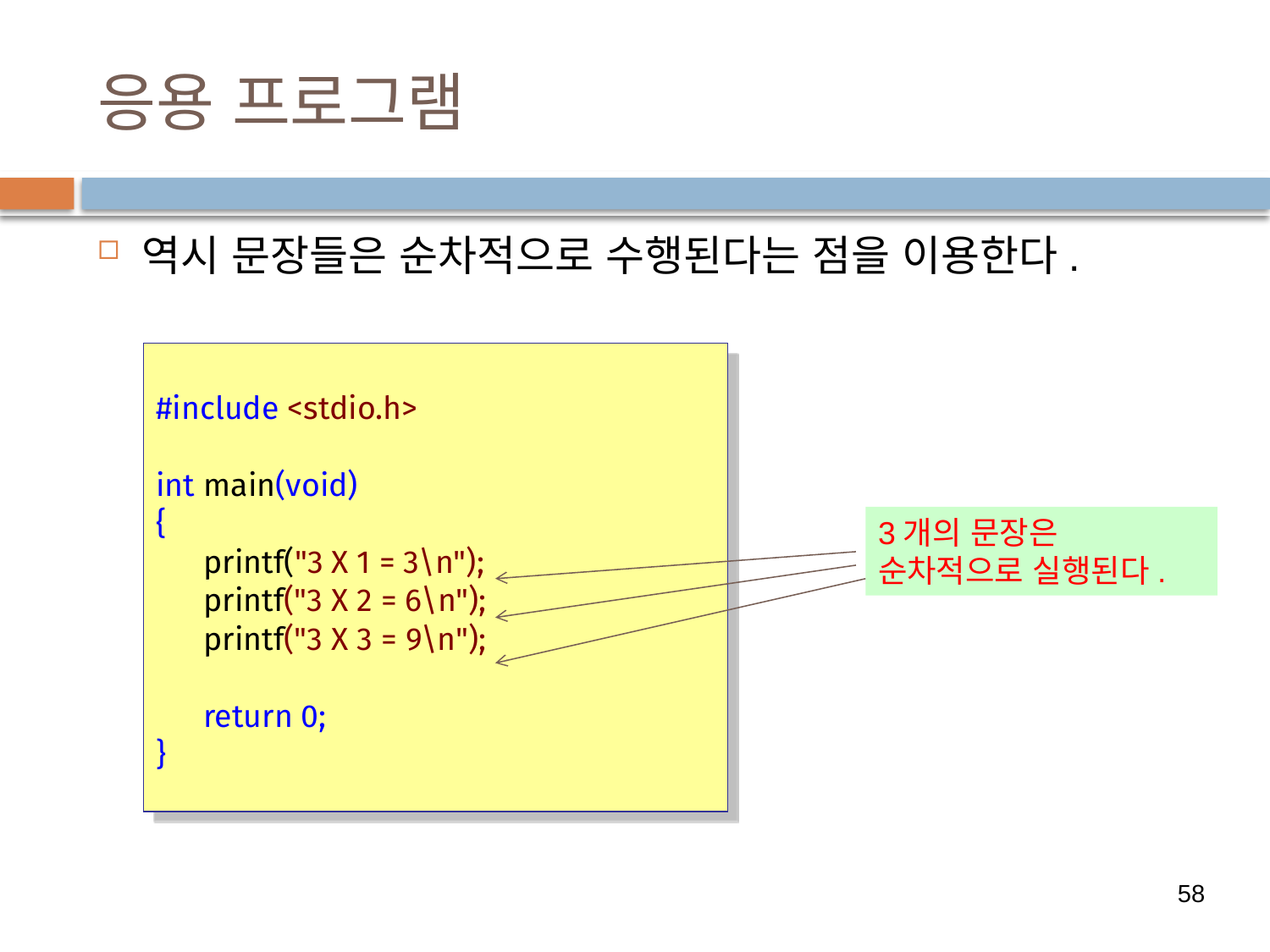

# 응용 프로그램
역시 문장들은 순차적으로 수행된다는 점을 이용한다.

#include <stdio.h>

int main(void)
{
	printf("3 X 1 = 3\n");
	printf("3 X 2 = 6\n");
	printf("3 X 3 = 9\n");

	return 0;
}
3개의 문장은 순차적으로 실행된다.
58